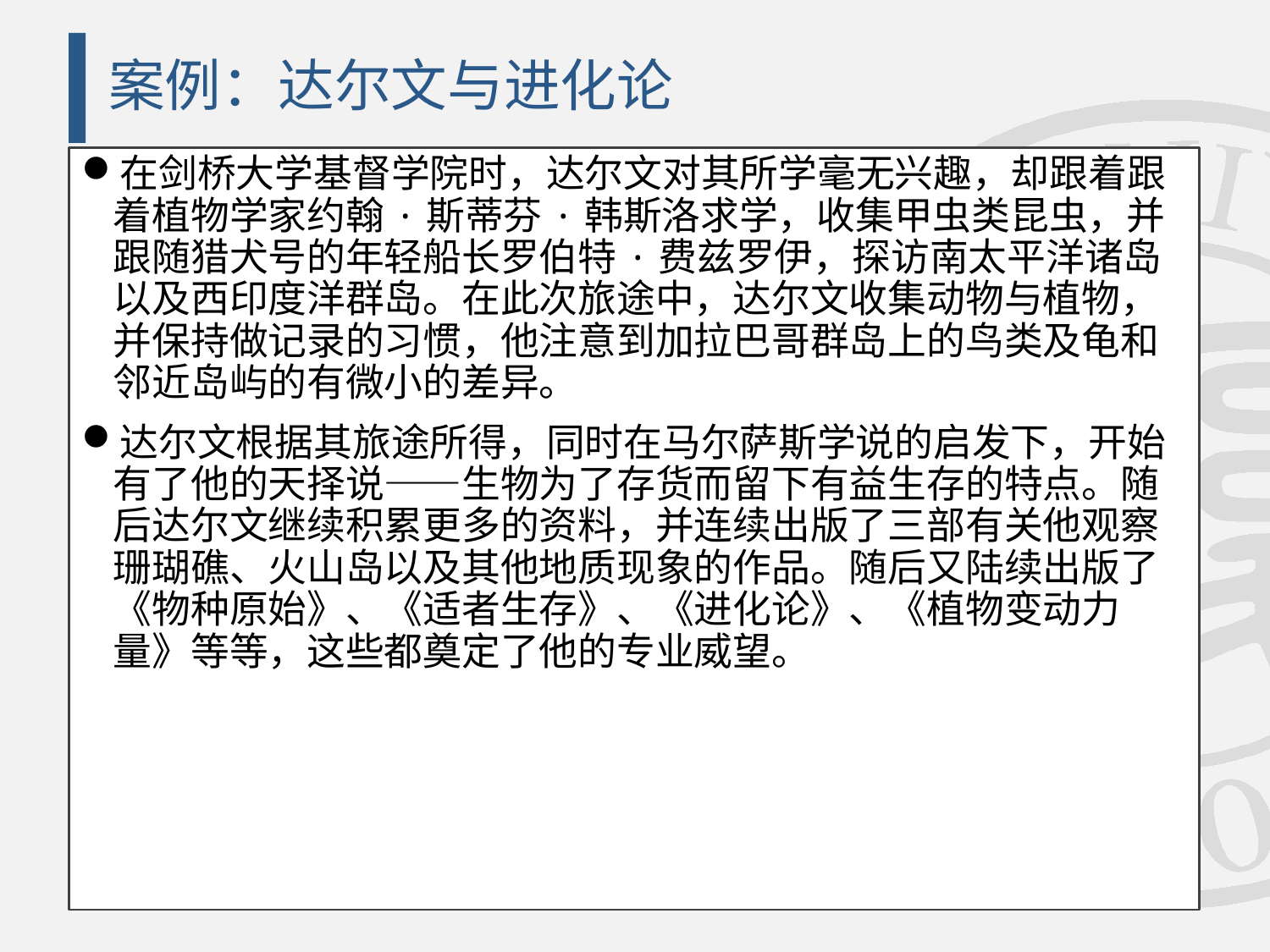

# 案例：达尔文与进化论
在剑桥大学基督学院时，达尔文对其所学毫无兴趣，却跟着跟着植物学家约翰·斯蒂芬·韩斯洛求学，收集甲虫类昆虫，并跟随猎犬号的年轻船长罗伯特·费兹罗伊，探访南太平洋诸岛以及西印度洋群岛。在此次旅途中，达尔文收集动物与植物，并保持做记录的习惯，他注意到加拉巴哥群岛上的鸟类及龟和邻近岛屿的有微小的差异。
达尔文根据其旅途所得，同时在马尔萨斯学说的启发下，开始有了他的天择说——生物为了存货而留下有益生存的特点。随后达尔文继续积累更多的资料，并连续出版了三部有关他观察珊瑚礁、火山岛以及其他地质现象的作品。随后又陆续出版了《物种原始》、《适者生存》、《进化论》、《植物变动力量》等等，这些都奠定了他的专业威望。